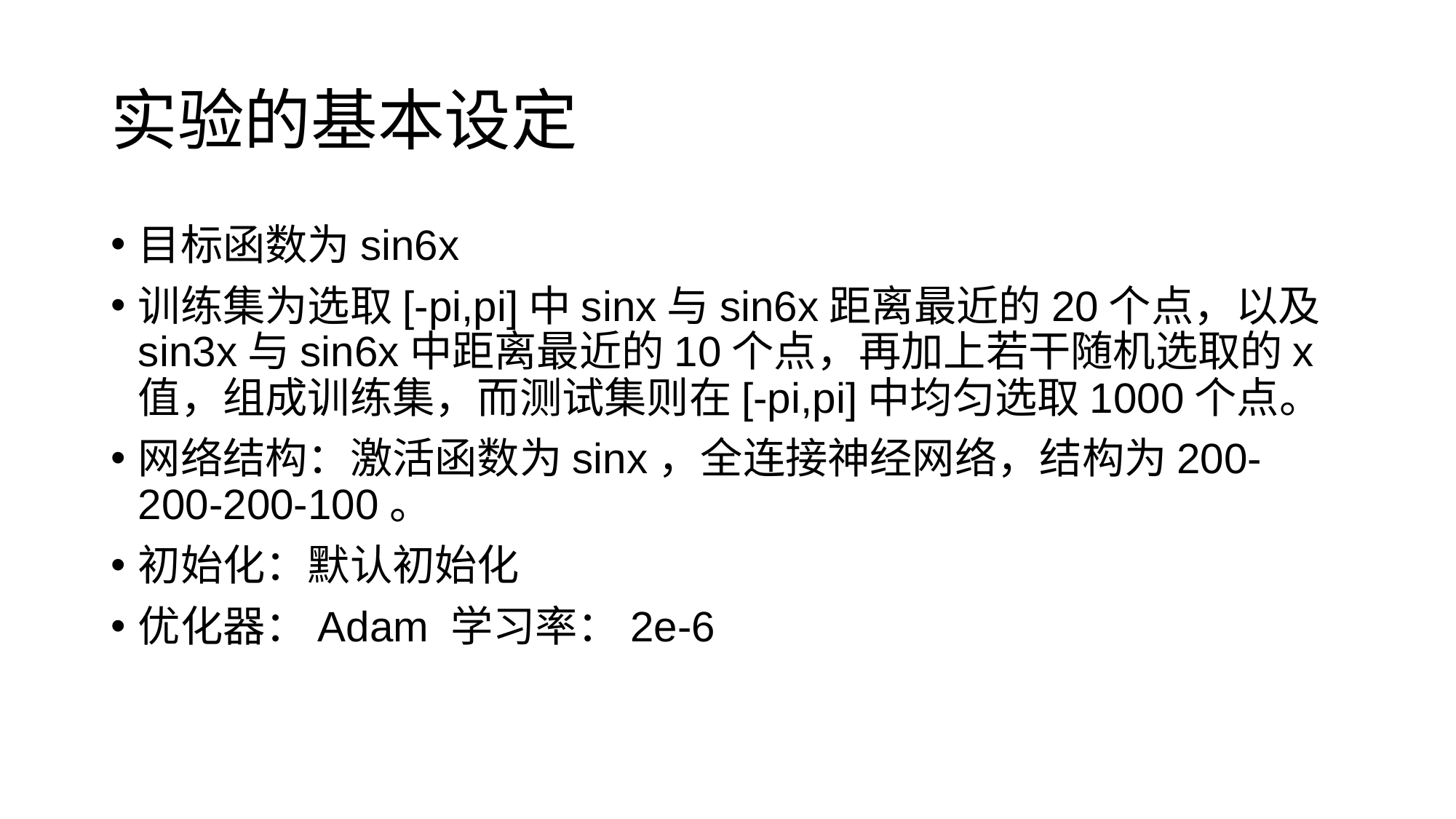

# 实验的基本设定
目标函数为sin6x
训练集为选取[-pi,pi]中sinx与sin6x距离最近的20个点，以及sin3x与sin6x中距离最近的10个点，再加上若干随机选取的x值，组成训练集，而测试集则在[-pi,pi]中均匀选取1000个点。
网络结构：激活函数为sinx，全连接神经网络，结构为200-200-200-100。
初始化：默认初始化
优化器：Adam 学习率：2e-6